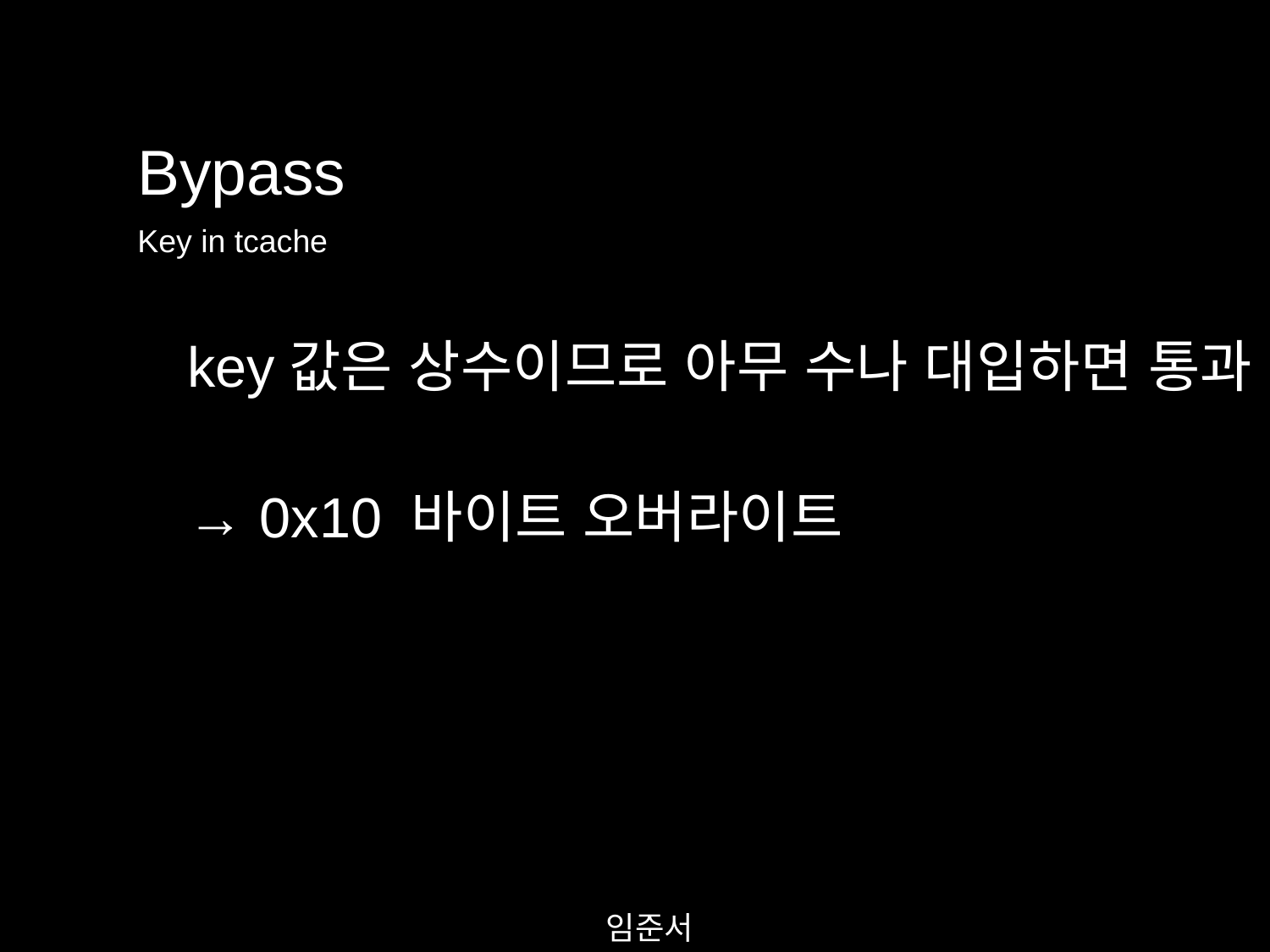

Bypass
Key in tcache
key값은 상수이므로 아무 수나 대입하면 통과
→ 0x10 바이트 오버라이트

임준서